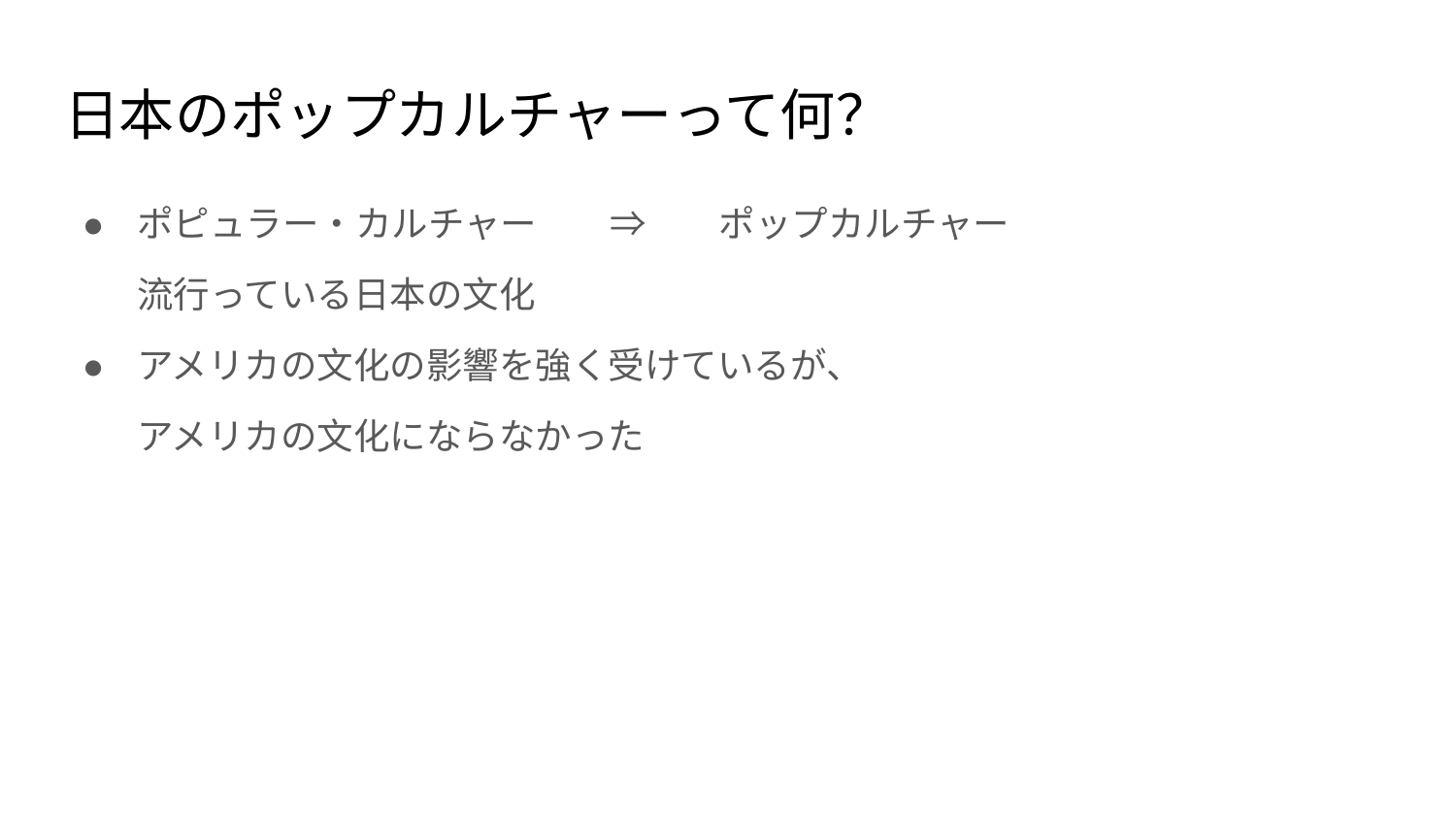

# 日本のポップカルチャーって何？
ポピュラー・カルチャー　　⇒　　ポップカルチャー
流行っている日本の文化
アメリカの文化の影響を強く受けているが、
アメリカの文化にならなかった